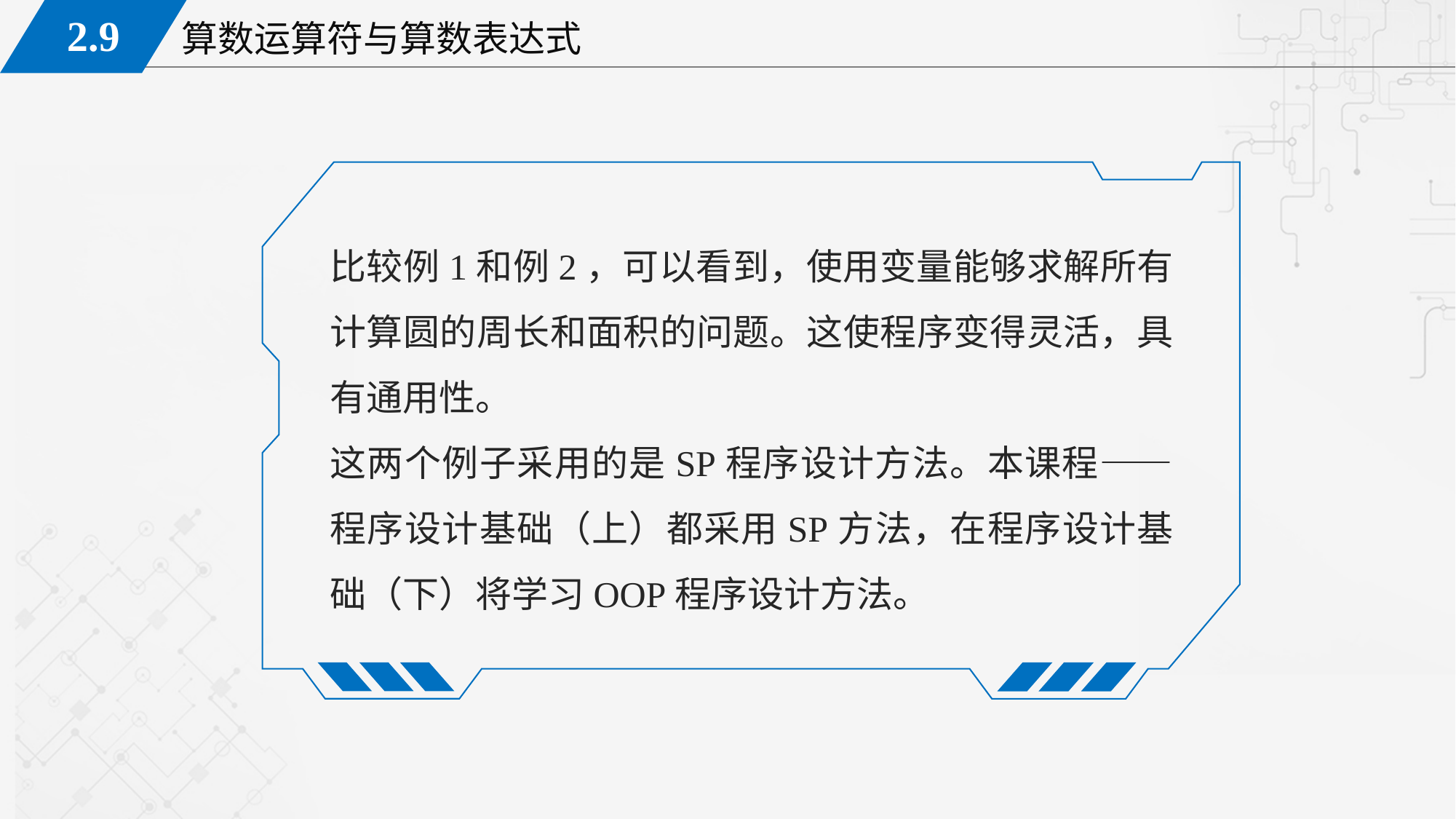

比较例1和例2，可以看到，使用变量能够求解所有计算圆的周长和面积的问题。这使程序变得灵活，具有通用性。
这两个例子采用的是SP程序设计方法。本课程——程序设计基础（上）都采用SP方法，在程序设计基础（下）将学习OOP程序设计方法。